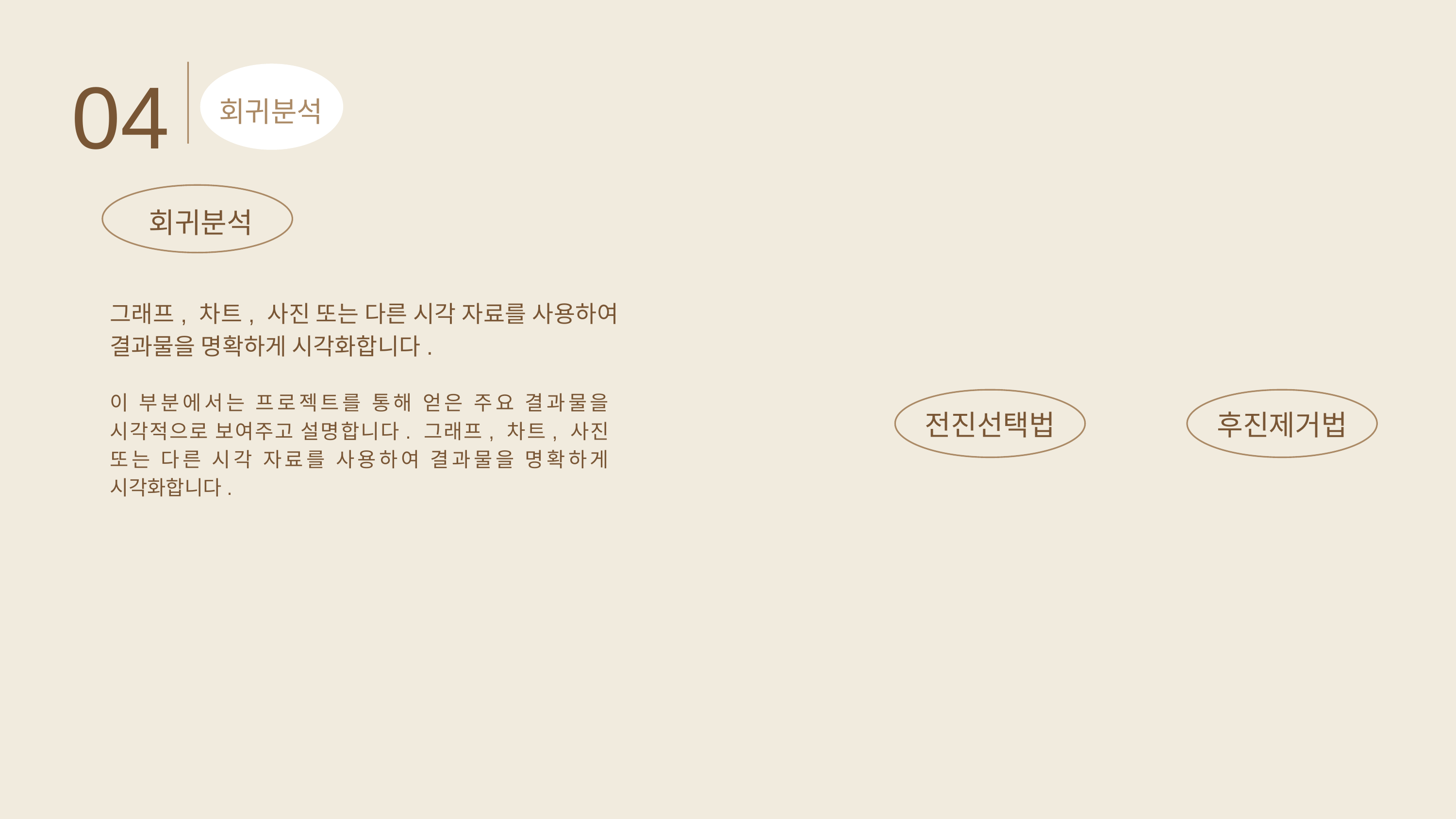

04

회귀분석

회귀분석
그래프, 차트, 사진 또는 다른 시각 자료를 사용하여 결과물을 명확하게 시각화합니다.
이 부분에서는 프로젝트를 통해 얻은 주요 결과물을 시각적으로 보여주고 설명합니다. 그래프, 차트, 사진 또는 다른 시각 자료를 사용하여 결과물을 명확하게 시각화합니다.

전진선택법

후진제거법